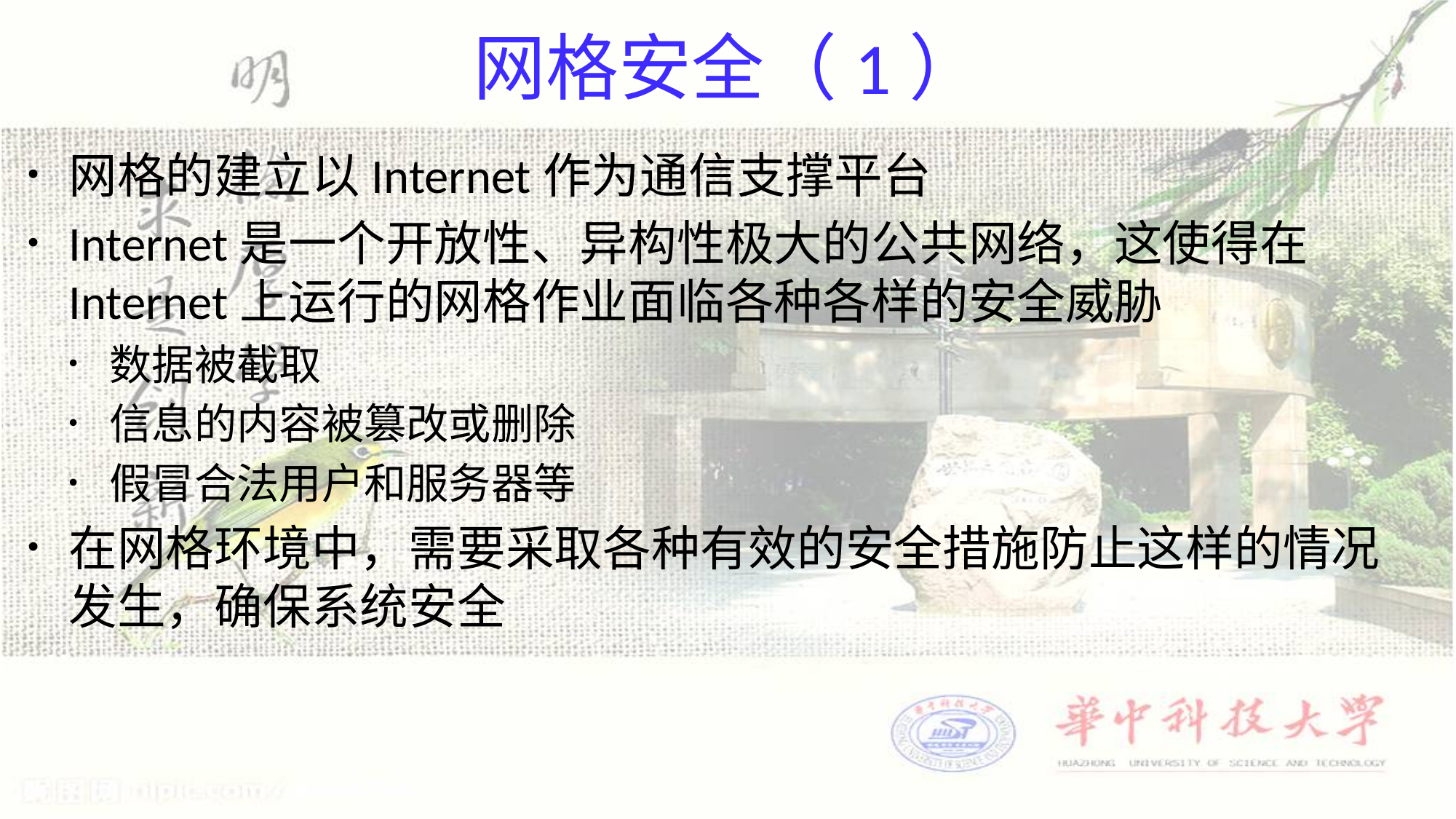

# 网格安全（1）
网格的建立以Internet作为通信支撑平台
Internet是一个开放性、异构性极大的公共网络，这使得在Internet上运行的网格作业面临各种各样的安全威胁
数据被截取
信息的内容被篡改或删除
假冒合法用户和服务器等
在网格环境中，需要采取各种有效的安全措施防止这样的情况发生，确保系统安全